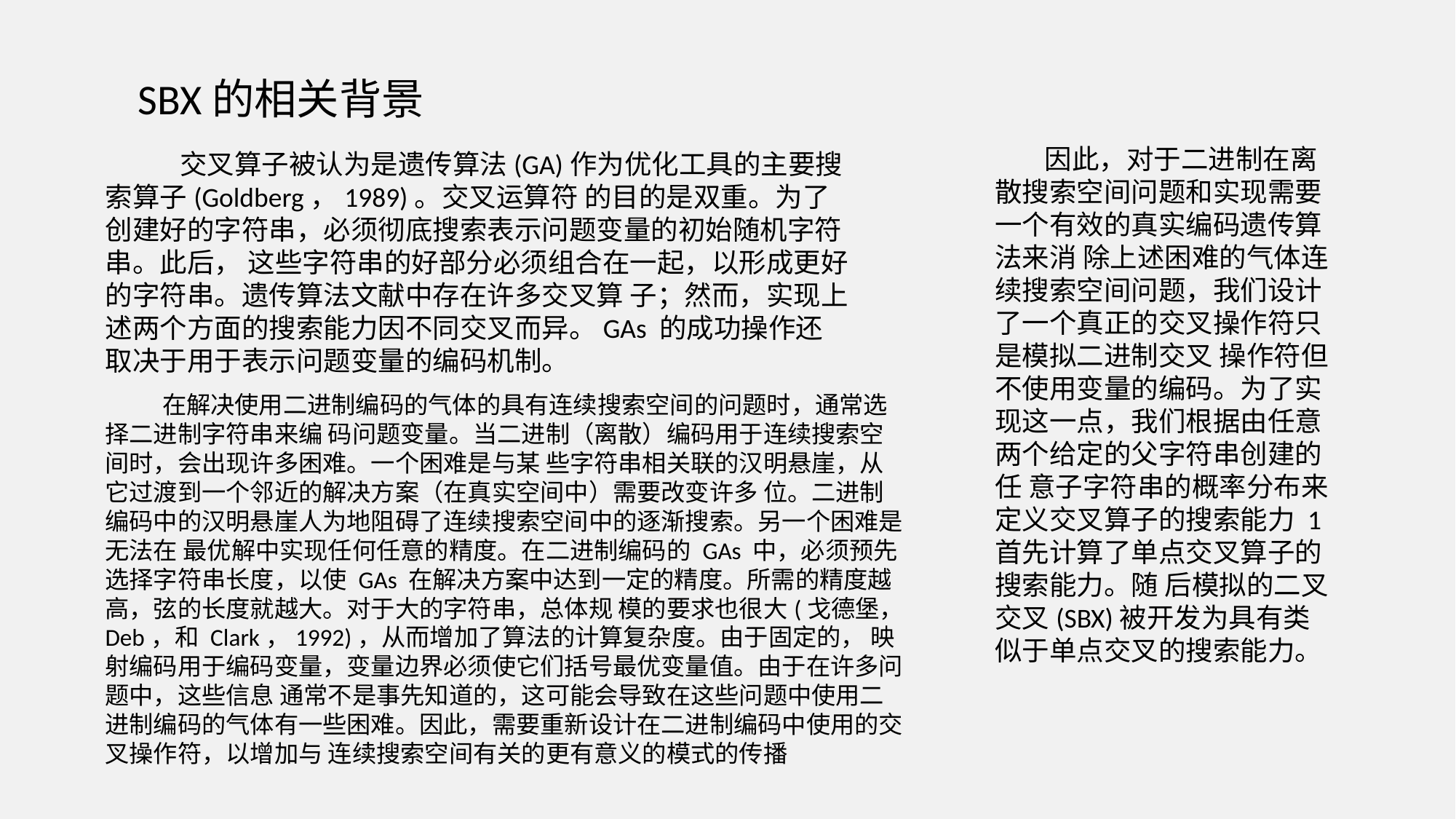

# SBX的相关背景
       因此，对于二进制在离散搜索空间问题和实现需要一个有效的真实编码遗传算法来消 除上述困难的气体连续搜索空间问题，我们设计了一个真正的交叉操作符只是模拟二进制交叉 操作符但不使用变量的编码。为了实现这一点，我们根据由任意两个给定的父字符串创建的任 意子字符串的概率分布来定义交叉算子的搜索能力 1首先计算了单点交叉算子的搜索能力。随 后模拟的二叉交叉(SBX)被开发为具有类似于单点交叉的搜索能力。
           交叉算子被认为是遗传算法(GA)作为优化工具的主要搜索算子(Goldberg，1989)。交叉运算符 的目的是双重。为了创建好的字符串，必须彻底搜索表示问题变量的初始随机字符串。此后， 这些字符串的好部分必须组合在一起，以形成更好的字符串。遗传算法文献中存在许多交叉算 子；然而，实现上述两个方面的搜索能力因不同交叉而异。GAs 的成功操作还取决于用于表示问题变量的编码机制。
           在解决使用二进制编码的气体的具有连续搜索空间的问题时，通常选择二进制字符串来编 码问题变量。当二进制（离散）编码用于连续搜索空间时，会出现许多困难。一个困难是与某 些字符串相关联的汉明悬崖，从它过渡到一个邻近的解决方案（在真实空间中）需要改变许多 位。二进制编码中的汉明悬崖人为地阻碍了连续搜索空间中的逐渐搜索。另一个困难是无法在 最优解中实现任何任意的精度。在二进制编码的 GAs 中，必须预先选择字符串长度，以使 GAs 在解决方案中达到一定的精度。所需的精度越高，弦的长度就越大。对于大的字符串，总体规 模的要求也很大(戈德堡，Deb，和 Clark，1992)，从而增加了算法的计算复杂度。由于固定的， 映射编码用于编码变量，变量边界必须使它们括号最优变量值。由于在许多问题中，这些信息 通常不是事先知道的，这可能会导致在这些问题中使用二进制编码的气体有一些困难。因此，需要重新设计在二进制编码中使用的交叉操作符，以增加与 连续搜索空间有关的更有意义的模式的传播